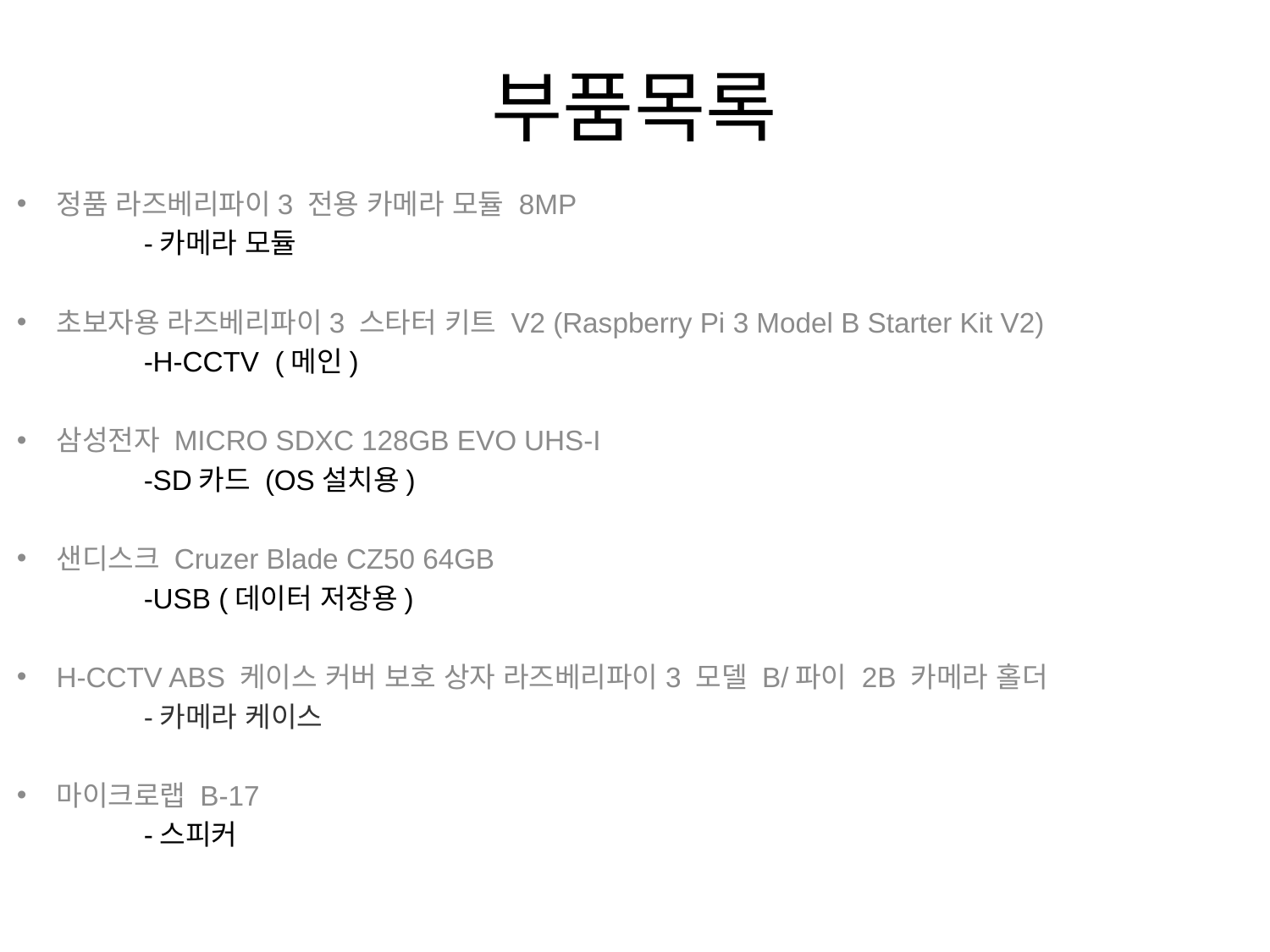

# 부품목록
정품 라즈베리파이3 전용 카메라 모듈 8MP
 	-카메라 모듈

초보자용 라즈베리파이3 스타터 키트 V2 (Raspberry Pi 3 Model B Starter Kit V2)
	-H-CCTV  (메인)

삼성전자 MICRO SDXC 128GB EVO UHS-I
	-SD카드 (OS설치용)

샌디스크 Cruzer Blade CZ50 64GB
	-USB (데이터 저장용)

H-CCTV ABS 케이스 커버 보호 상자 라즈베리파이3 모델 B/파이 2B 카메라 홀더
	-카메라 케이스

마이크로랩 B-17
	-스피커